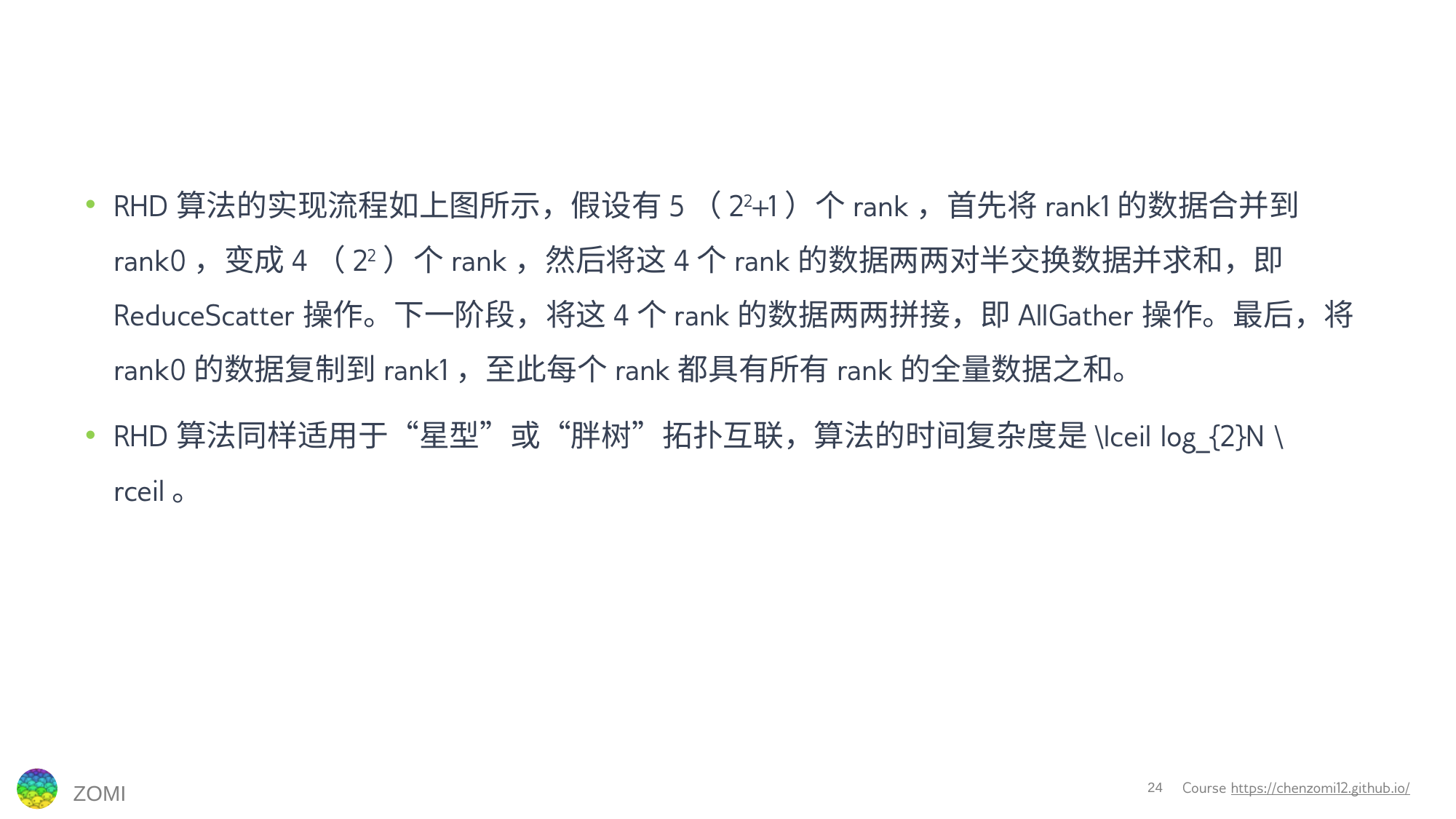

#
RHD算法的实现流程如上图所示，假设有5（22+1）个rank，首先将rank1的数据合并到rank0，变成4（22）个rank，然后将这4个rank的数据两两对半交换数据并求和，即ReduceScatter操作。下一阶段，将这4个rank的数据两两拼接，即AllGather操作。最后，将rank0的数据复制到rank1，至此每个rank都具有所有rank的全量数据之和。
RHD算法同样适用于“星型”或“胖树”拓扑互联，算法的时间复杂度是\lceil log_{2}N \rceil。